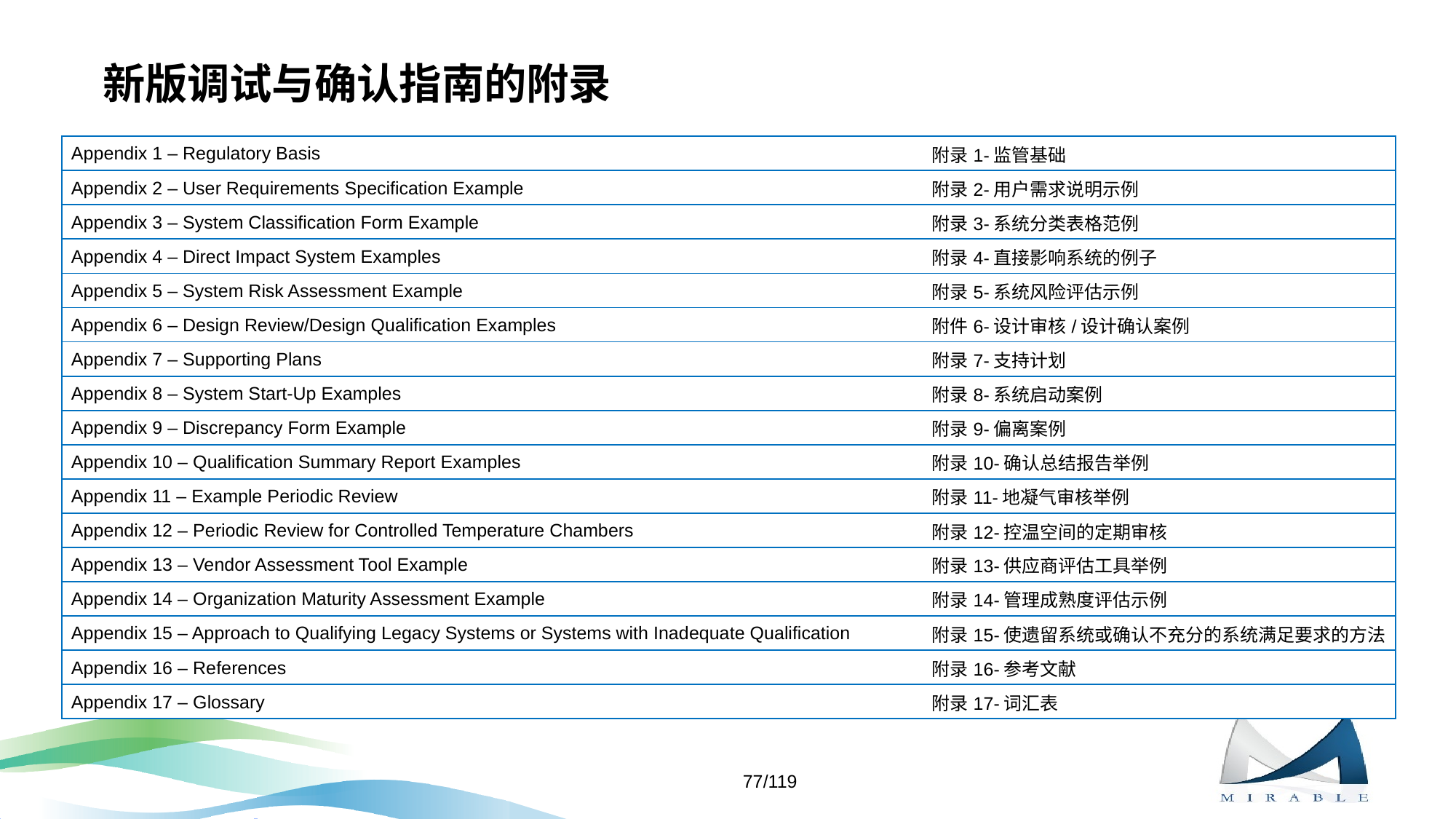

# 新版调试与确认指南的附录
| Appendix 1 – Regulatory Basis | 附录1-监管基础 |
| --- | --- |
| Appendix 2 – User Requirements Specification Example | 附录2-用户需求说明示例 |
| Appendix 3 – System Classification Form Example | 附录3-系统分类表格范例 |
| Appendix 4 – Direct Impact System Examples | 附录4-直接影响系统的例子 |
| Appendix 5 – System Risk Assessment Example | 附录5-系统风险评估示例 |
| Appendix 6 – Design Review/Design Qualification Examples | 附件6-设计审核/设计确认案例 |
| Appendix 7 – Supporting Plans | 附录7-支持计划 |
| Appendix 8 – System Start-Up Examples | 附录8-系统启动案例 |
| Appendix 9 – Discrepancy Form Example | 附录9-偏离案例 |
| Appendix 10 – Qualification Summary Report Examples | 附录10-确认总结报告举例 |
| Appendix 11 – Example Periodic Review | 附录11-地凝气审核举例 |
| Appendix 12 – Periodic Review for Controlled Temperature Chambers | 附录12-控温空间的定期审核 |
| Appendix 13 – Vendor Assessment Tool Example | 附录13-供应商评估工具举例 |
| Appendix 14 – Organization Maturity Assessment Example | 附录14-管理成熟度评估示例 |
| Appendix 15 – Approach to Qualifying Legacy Systems or Systems with Inadequate Qualification | 附录15-使遗留系统或确认不充分的系统满足要求的方法 |
| Appendix 16 – References | 附录16-参考文献 |
| Appendix 17 – Glossary | 附录17-词汇表 |
77/119